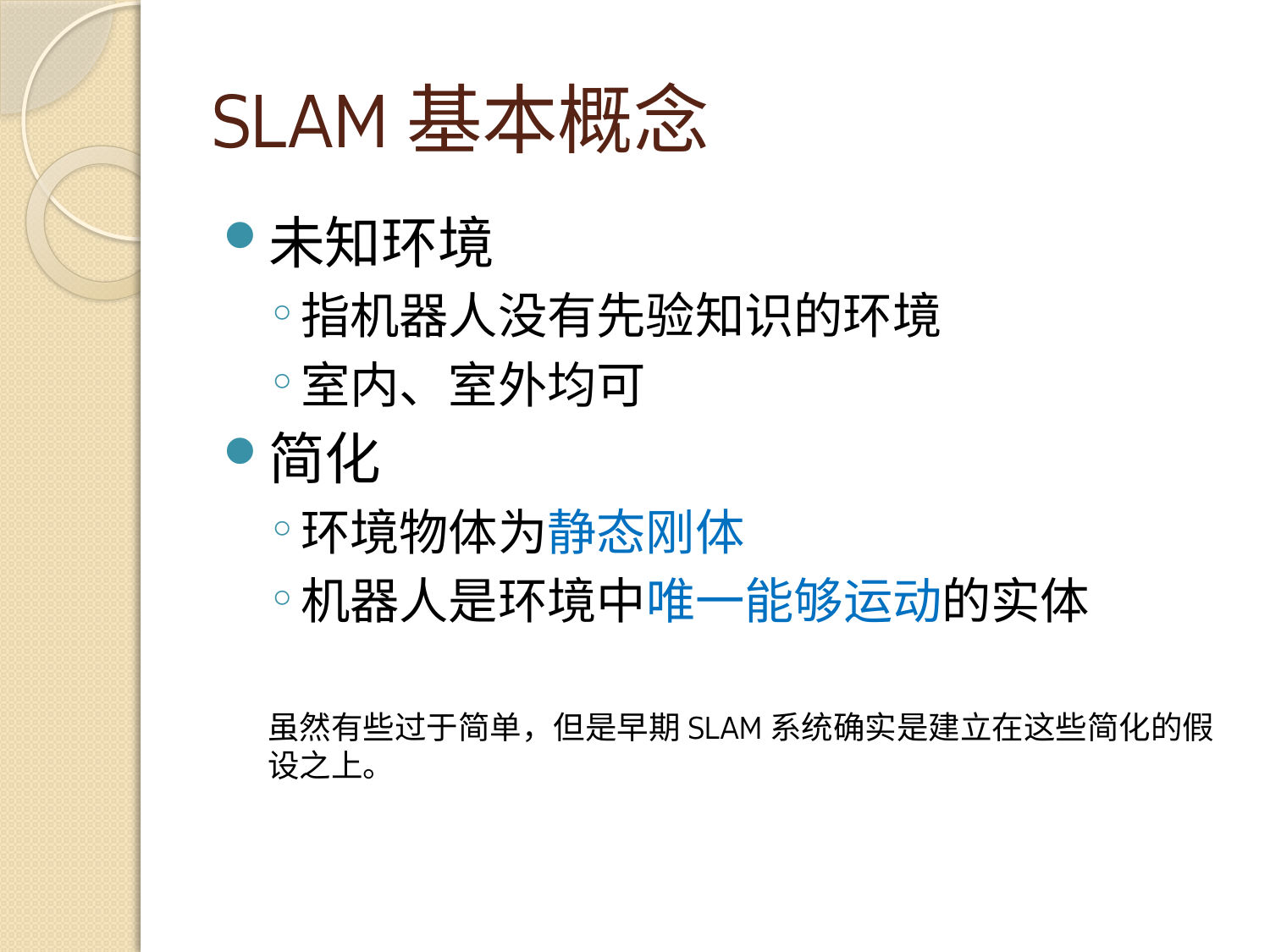

# SLAM基本概念
未知环境
指机器人没有先验知识的环境
室内、室外均可
简化
环境物体为静态刚体
机器人是环境中唯一能够运动的实体

虽然有些过于简单，但是早期SLAM系统确实是建立在这些简化的假设之上。